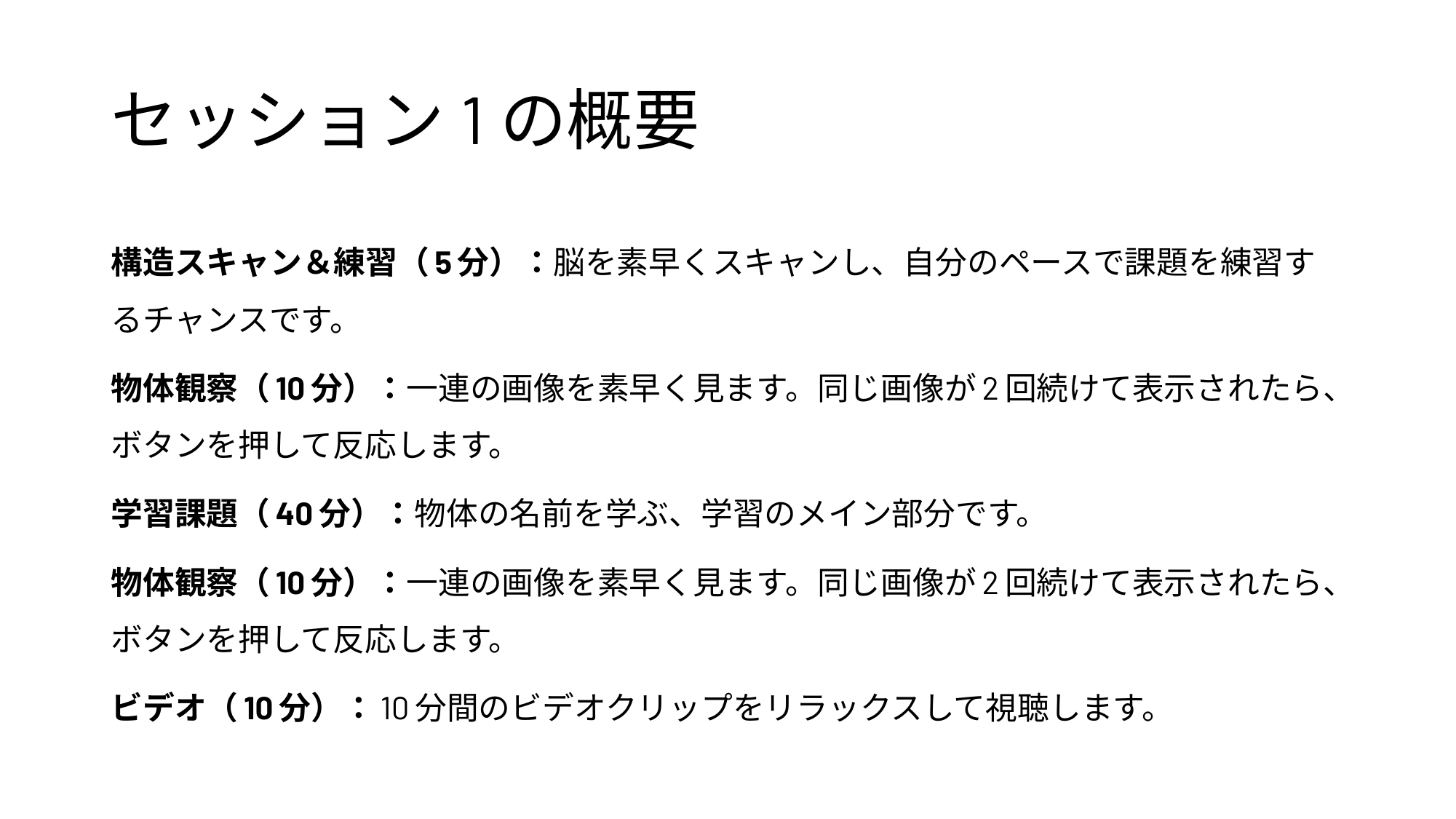

# セッション1の概要
構造スキャン＆練習（5分）：脳を素早くスキャンし、自分のペースで課題を練習するチャンスです。
物体観察（10分）：一連の画像を素早く見ます。同じ画像が2回続けて表示されたら、ボタンを押して反応します。
学習課題（40分）：物体の名前を学ぶ、学習のメイン部分です。
物体観察（10分）：一連の画像を素早く見ます。同じ画像が2回続けて表示されたら、ボタンを押して反応します。
ビデオ（10分）：10分間のビデオクリップをリラックスして視聴します。